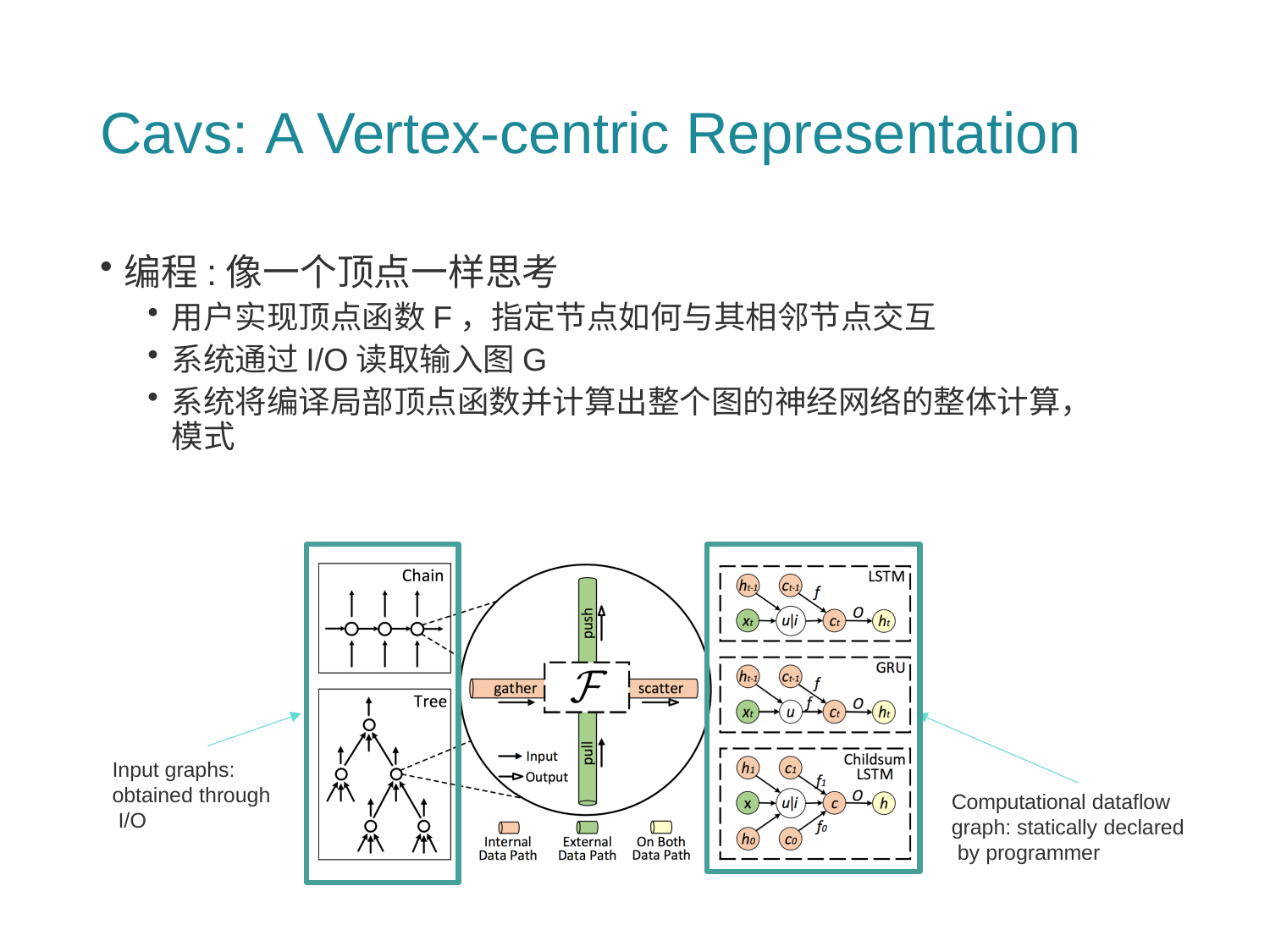

# Cavs: A Vertex-centric Representation
编程:像一个顶点一样思考
用户实现顶点函数F，指定节点如何与其相邻节点交互
系统通过I/O读取输入图G
系统将编译局部顶点函数并计算出整个图的神经网络的整体计算，模式

Input graphs:  obtained through  I/O
Computational dataflow  graph: statically declared  by programmer